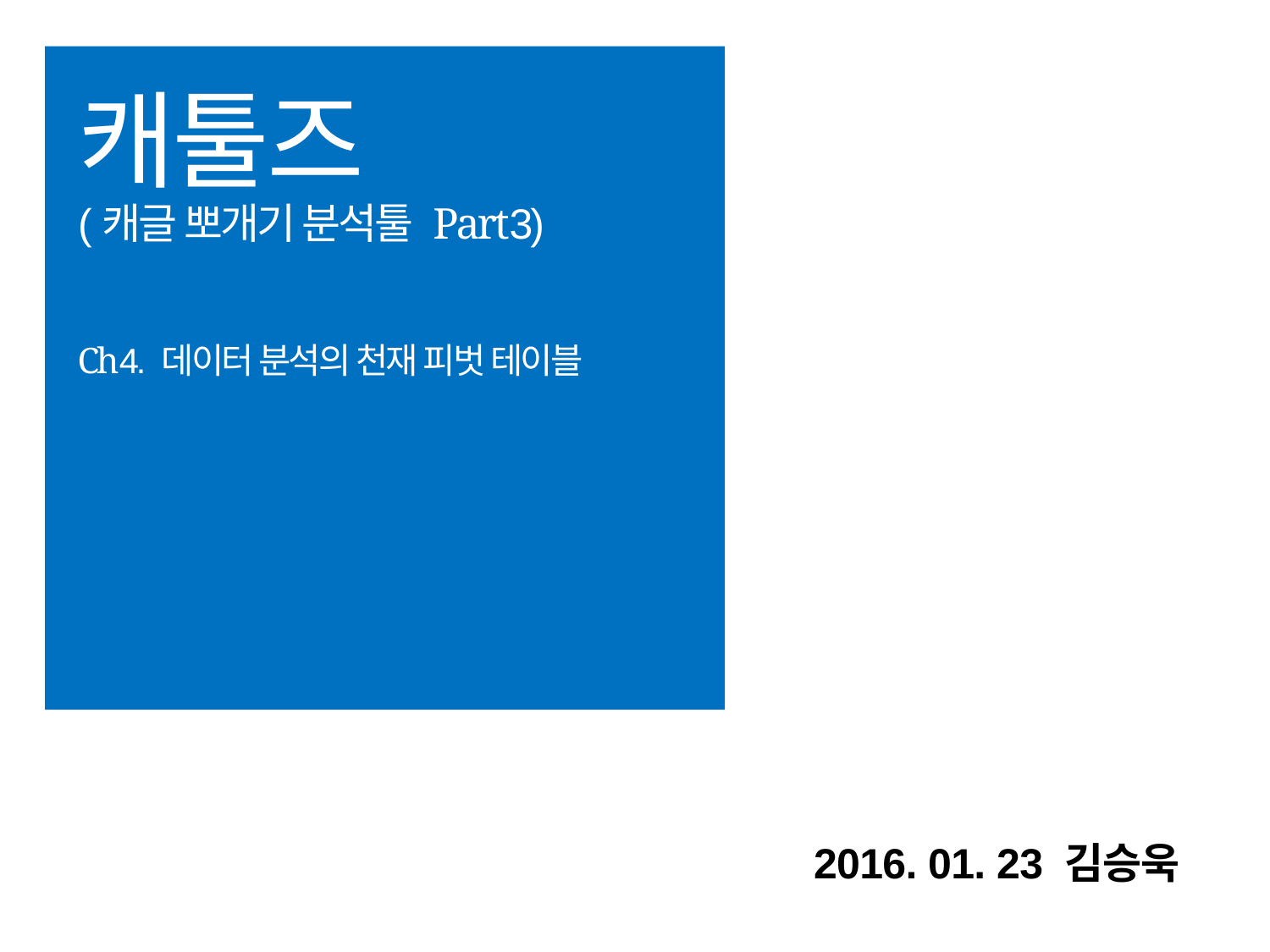

# 캐툴즈 (캐글 뽀개기 분석툴 Part3)
Ch4. 데이터 분석의 천재 피벗 테이블
2016. 01. 23 김승욱